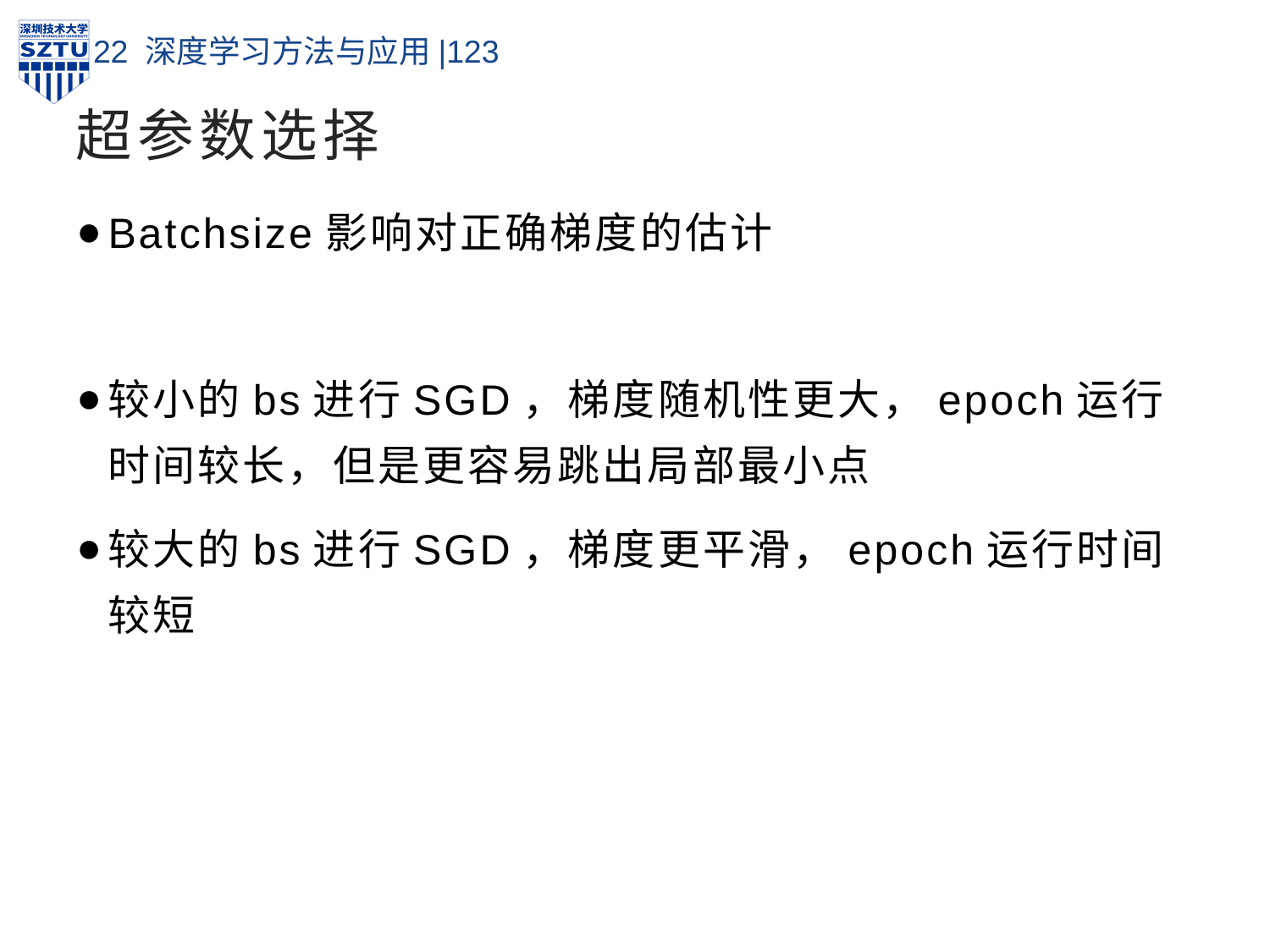

# 超参数选择
Batchsize影响对正确梯度的估计

较小的bs进行SGD，梯度随机性更大，epoch运行时间较长，但是更容易跳出局部最小点
较大的bs进行SGD，梯度更平滑，epoch运行时间较短
123